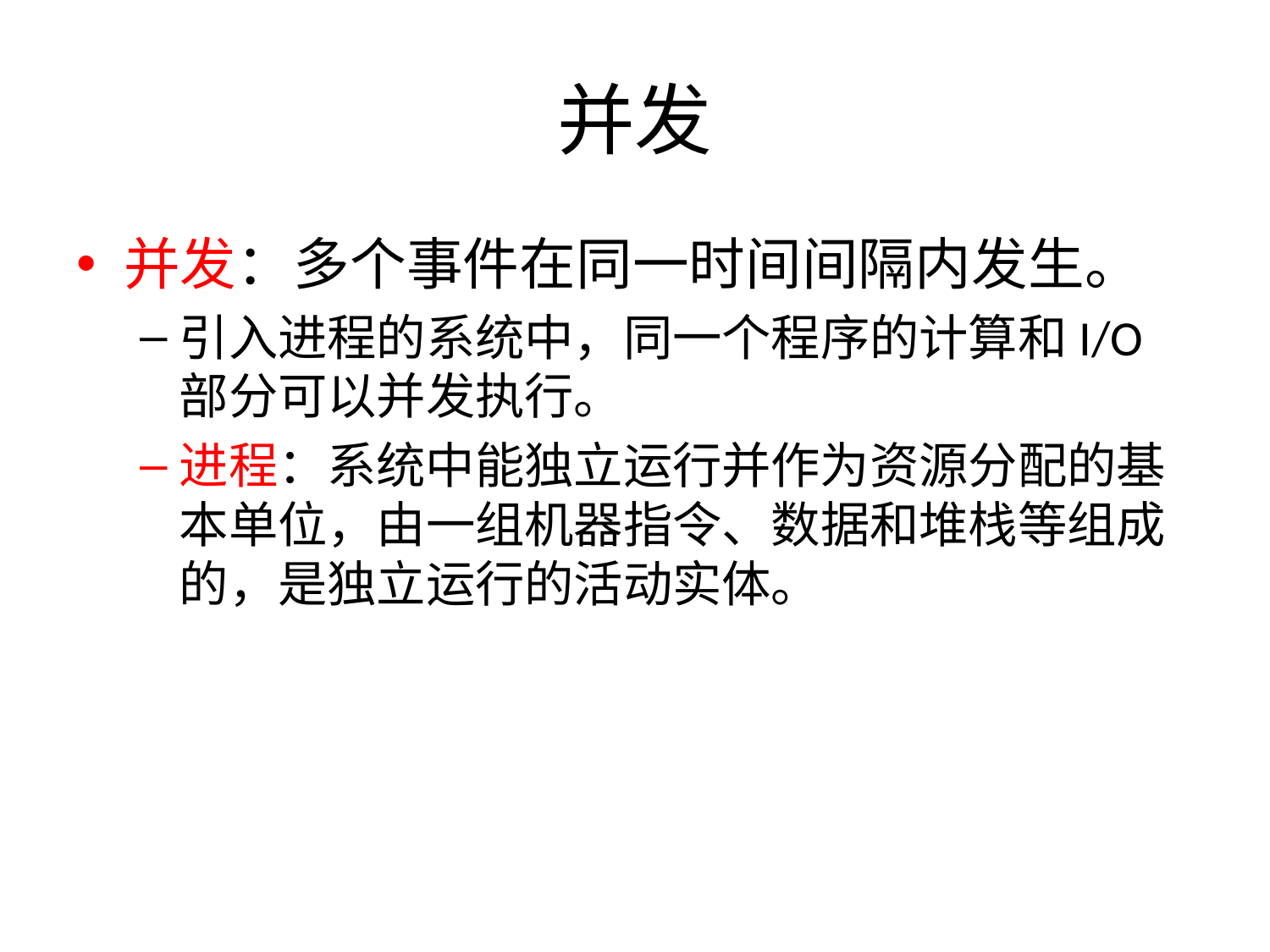

# 并发
并发：多个事件在同一时间间隔内发生。
引入进程的系统中，同一个程序的计算和I/O部分可以并发执行。
进程：系统中能独立运行并作为资源分配的基本单位，由一组机器指令、数据和堆栈等组成的，是独立运行的活动实体。